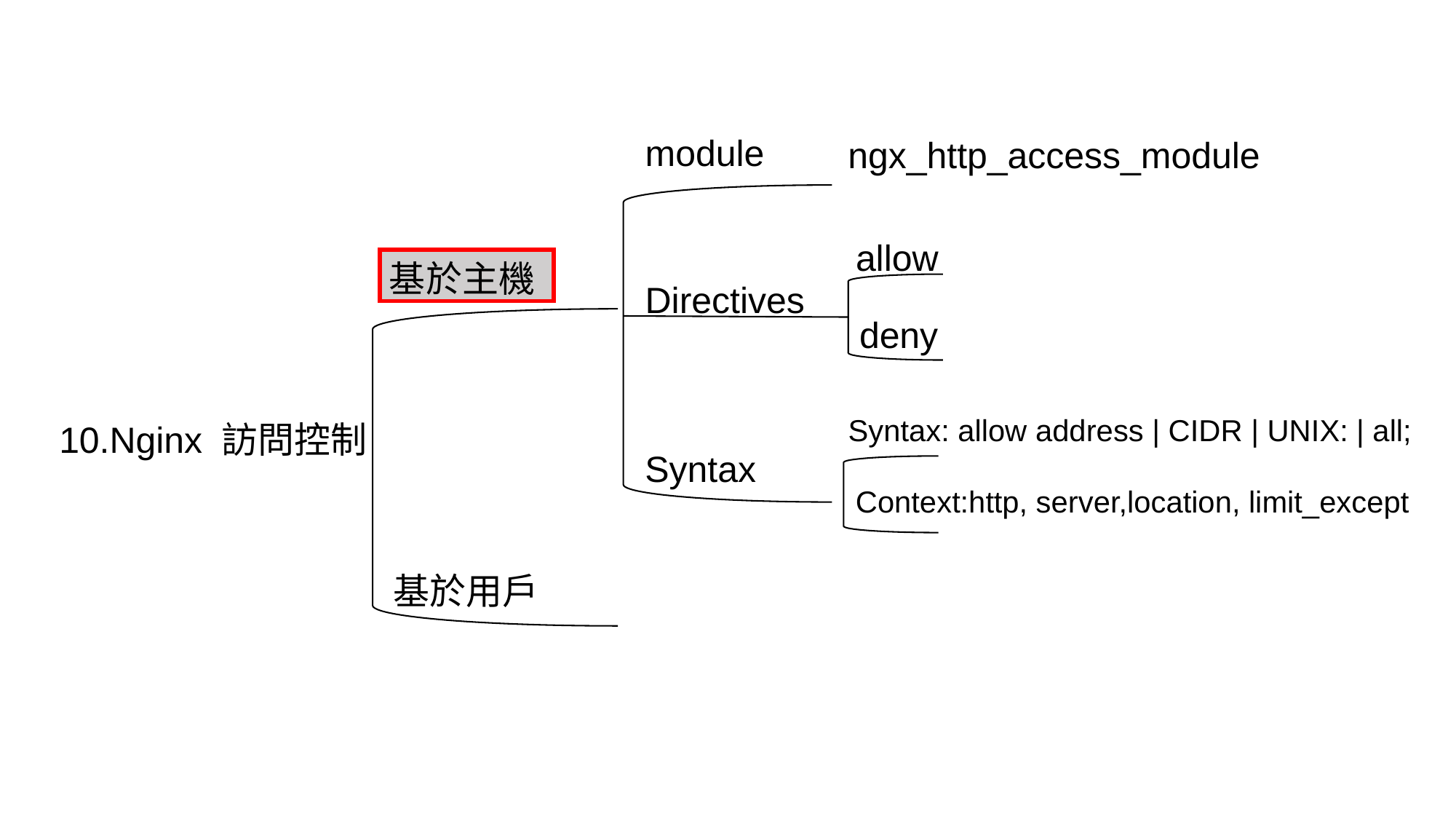

module
ngx_http_access_module

allow

基於主機
Directives

deny

Syntax: allow address | CIDR | UNIX: | all;
10.Nginx 訪問控制
Syntax

Context:http, server,location, limit_except
基於用戶